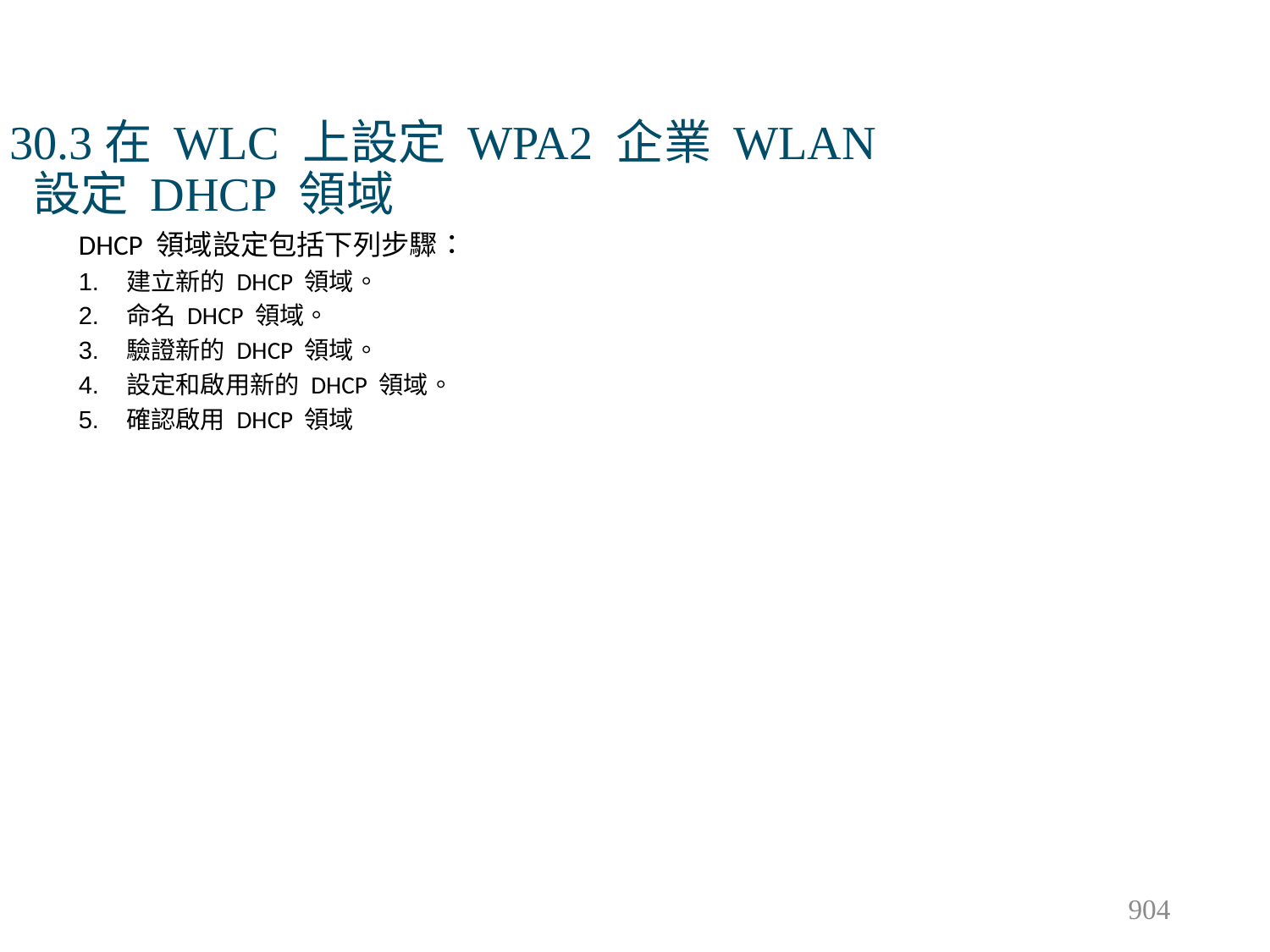

# 30.3在 WLC 上設定 WPA2 企業 WLAN 設定 DHCP 領域
DHCP 領域設定包括下列步驟：
建立新的 DHCP 領域。
命名 DHCP 領域。
驗證新的 DHCP 領域。
設定和啟用新的 DHCP 領域。
確認啟用 DHCP 領域

904